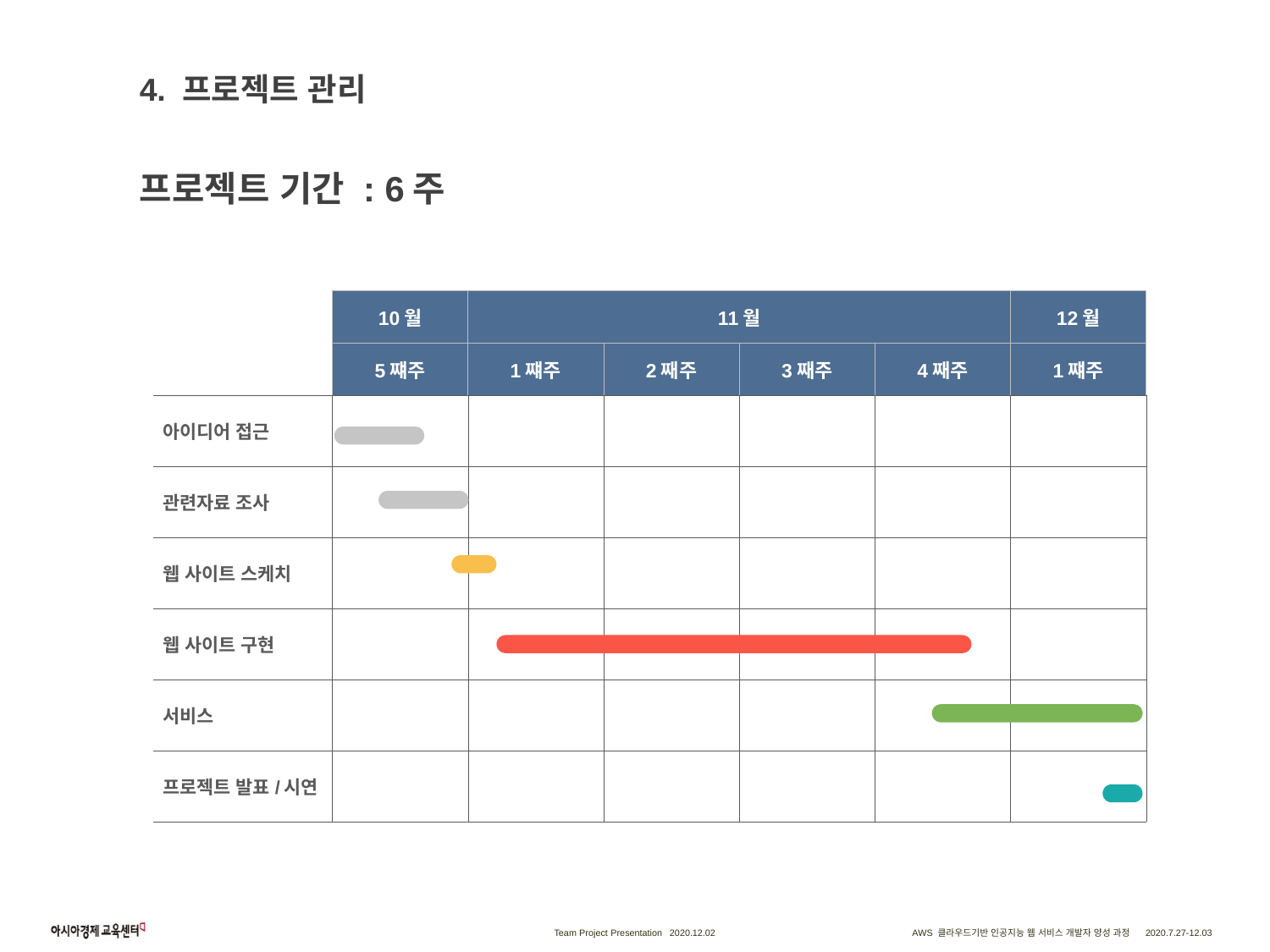

4. 프로젝트 관리
	프로젝트 기간 : 6주
|  | 10월 | 11월 |  |  |  | 12월 |
| --- | --- | --- | --- | --- | --- | --- |
|  | 5쨰주 | 1쨰주 | 2째주 | 3째주 | 4째주 | 1쨰주 |
| 아이디어 접근 |  |  |  |  |  |  |
| 관련자료 조사 |  |  |  |  |  |  |
| 웹 사이트 스케치 |  |  |  |  |  |  |
| 웹 사이트 구현 |  |  |  |  |  |  |
| 서비스 |  |  |  |  |  |  |
| 프로젝트 발표/시연 |  |  |  |  |  |  |